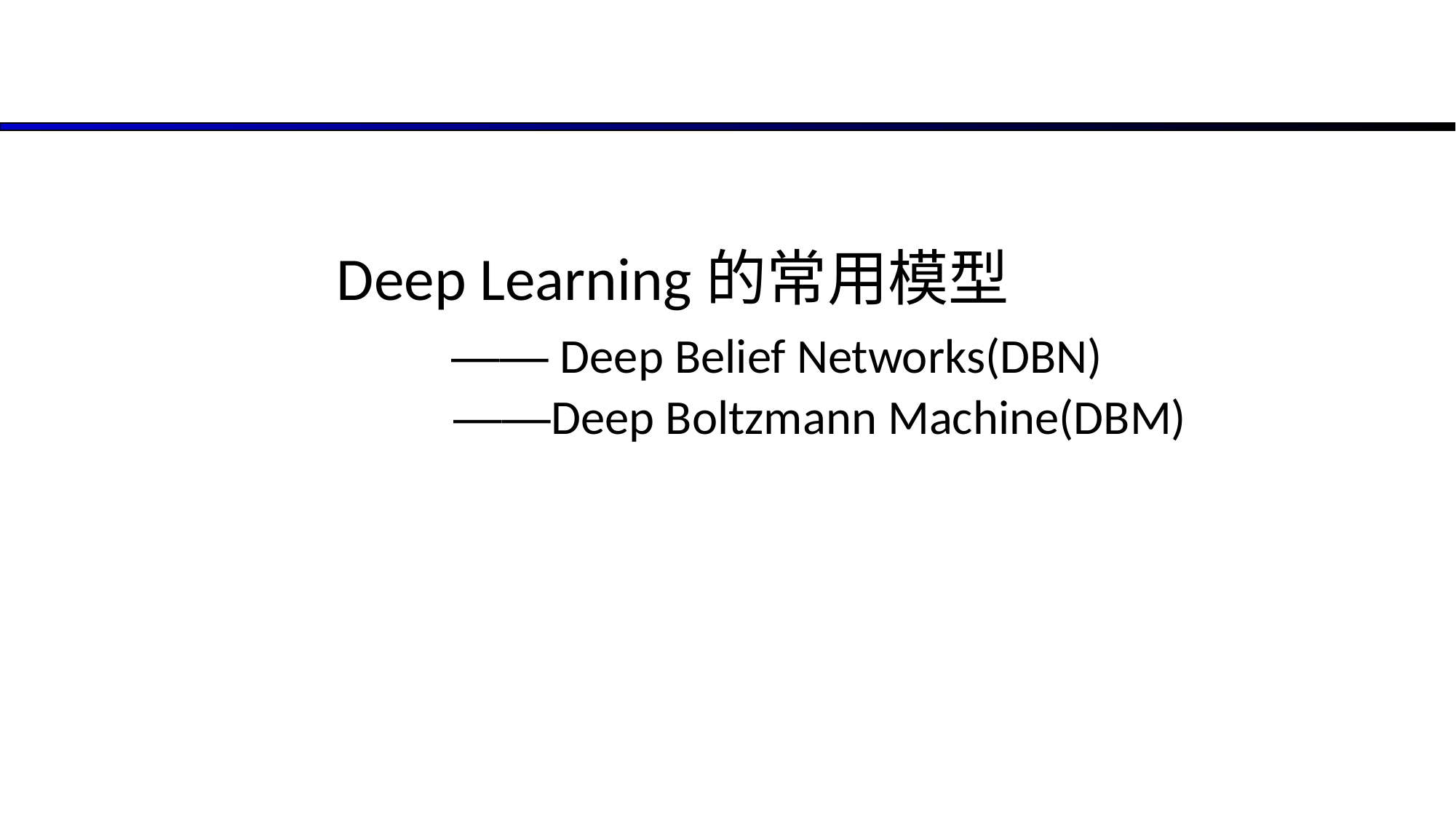

# Deep Learning的常用模型 ——Deep Belief Networks(DBN) ——Deep Boltzmann Machine(DBM)